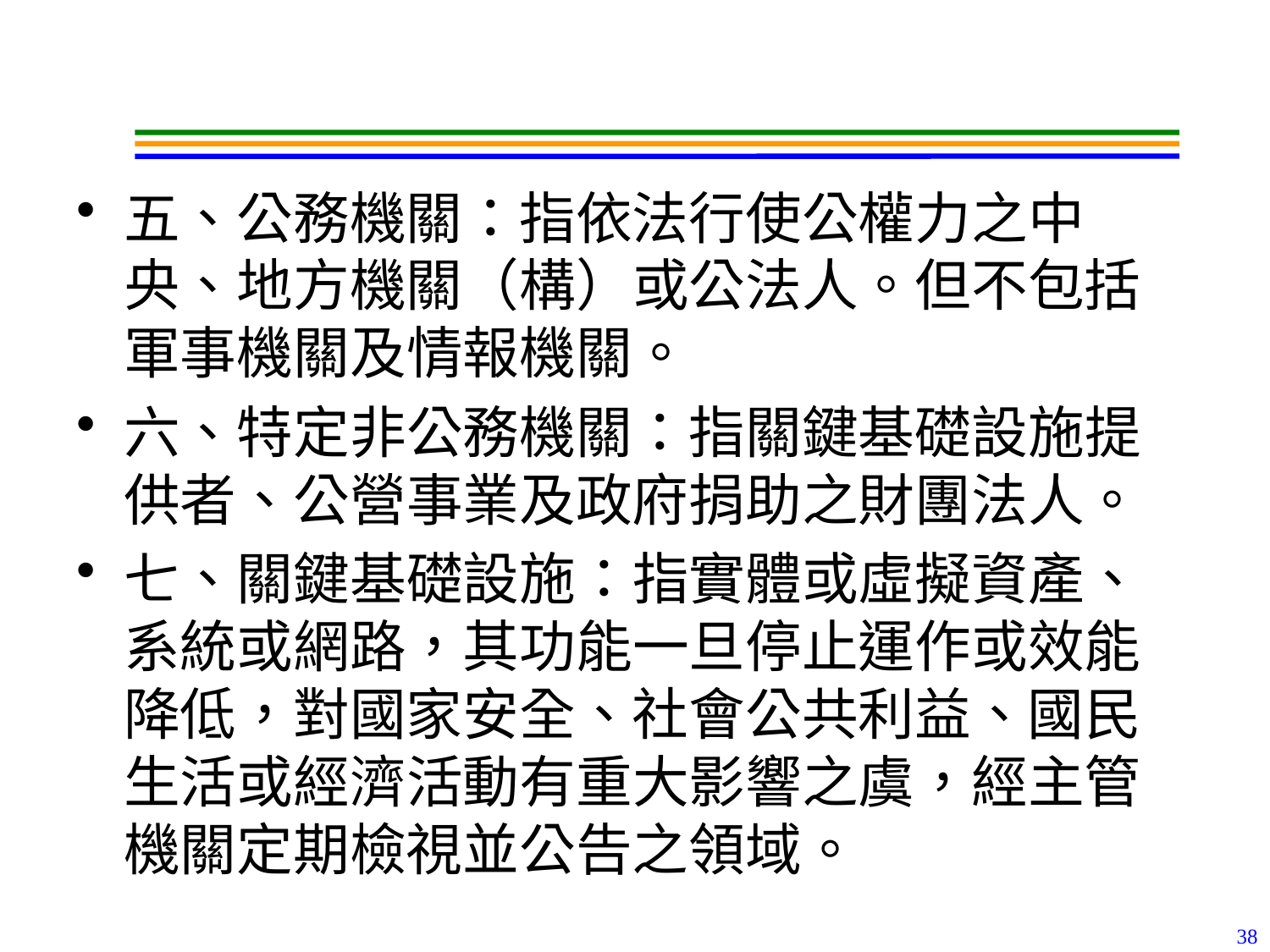

#
五、公務機關：指依法行使公權力之中央、地方機關（構）或公法人。但不包括軍事機關及情報機關。
六、特定非公務機關：指關鍵基礎設施提供者、公營事業及政府捐助之財團法人。
七、關鍵基礎設施：指實體或虛擬資產、系統或網路，其功能一旦停止運作或效能降低，對國家安全、社會公共利益、國民生活或經濟活動有重大影響之虞，經主管機關定期檢視並公告之領域。
38